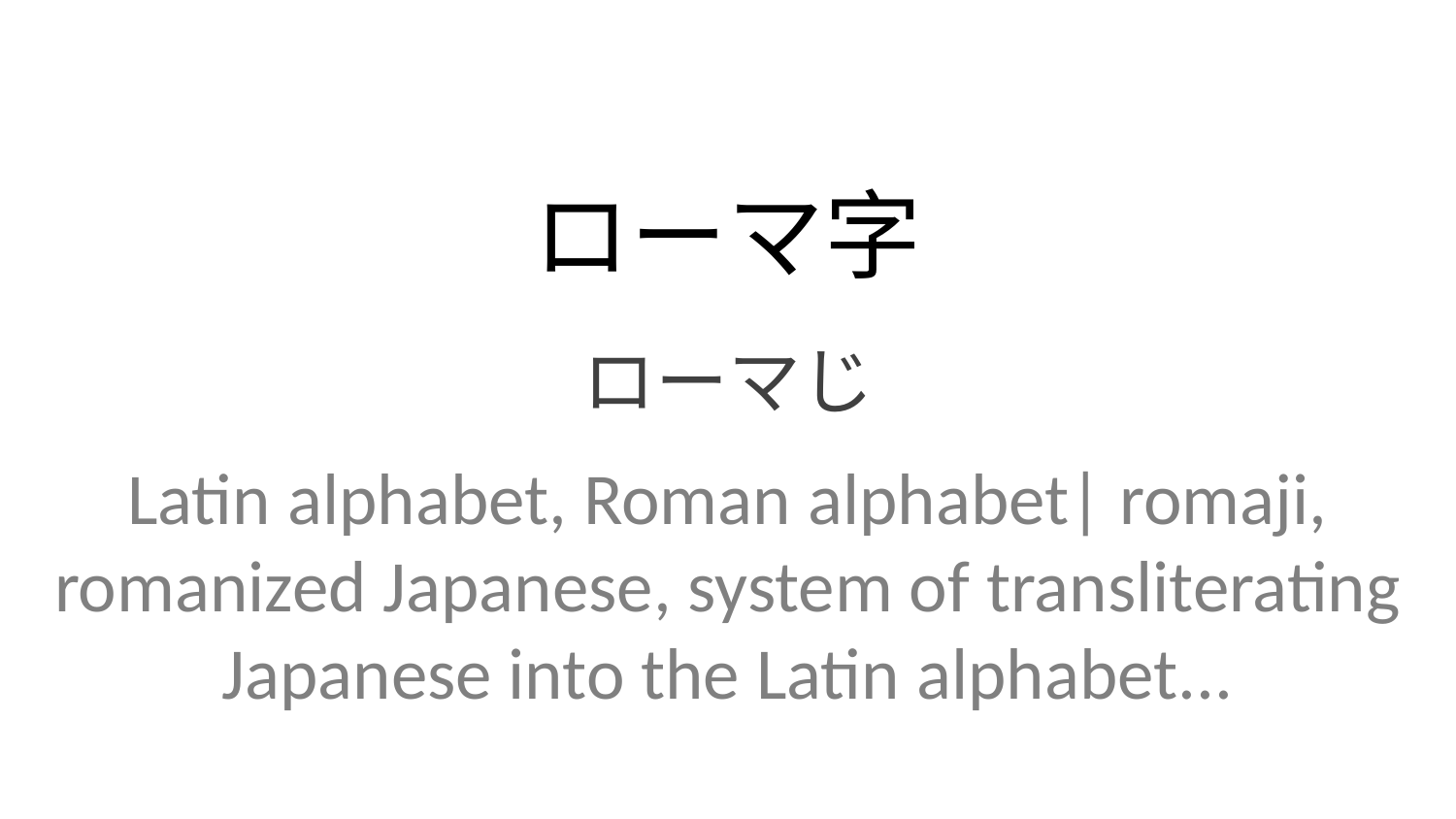

ローマ字

ローマじ
Latin alphabet, Roman alphabet| romaji, romanized Japanese, system of transliterating Japanese into the Latin alphabet...